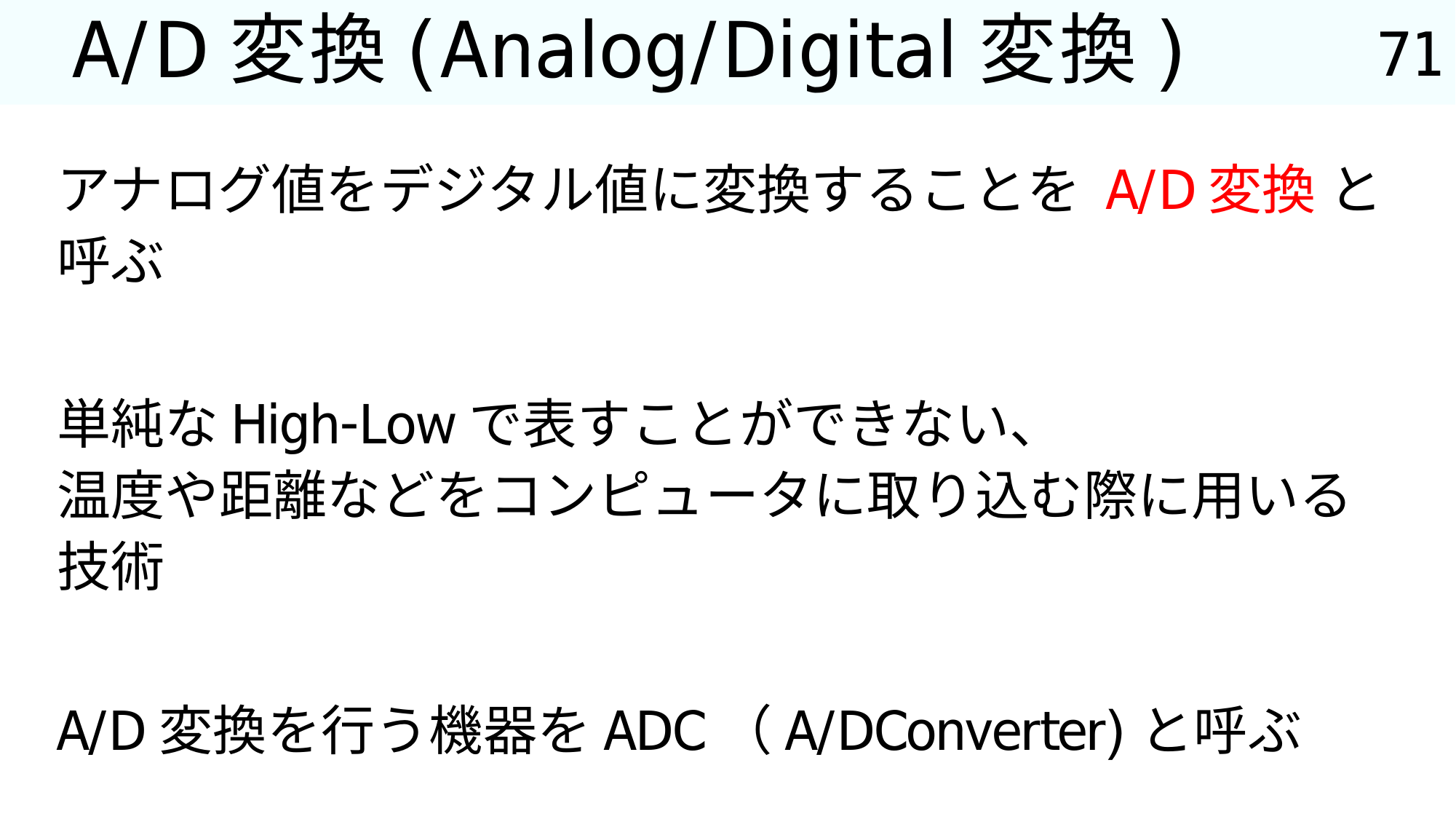

71
# A/D変換(Analog/Digital変換)
アナログ値をデジタル値に変換することを A/D変換 と呼ぶ

単純なHigh-Lowで表すことができない、
温度や距離などをコンピュータに取り込む際に用いる技術

A/D変換を行う機器をADC（A/DConverter)と呼ぶ